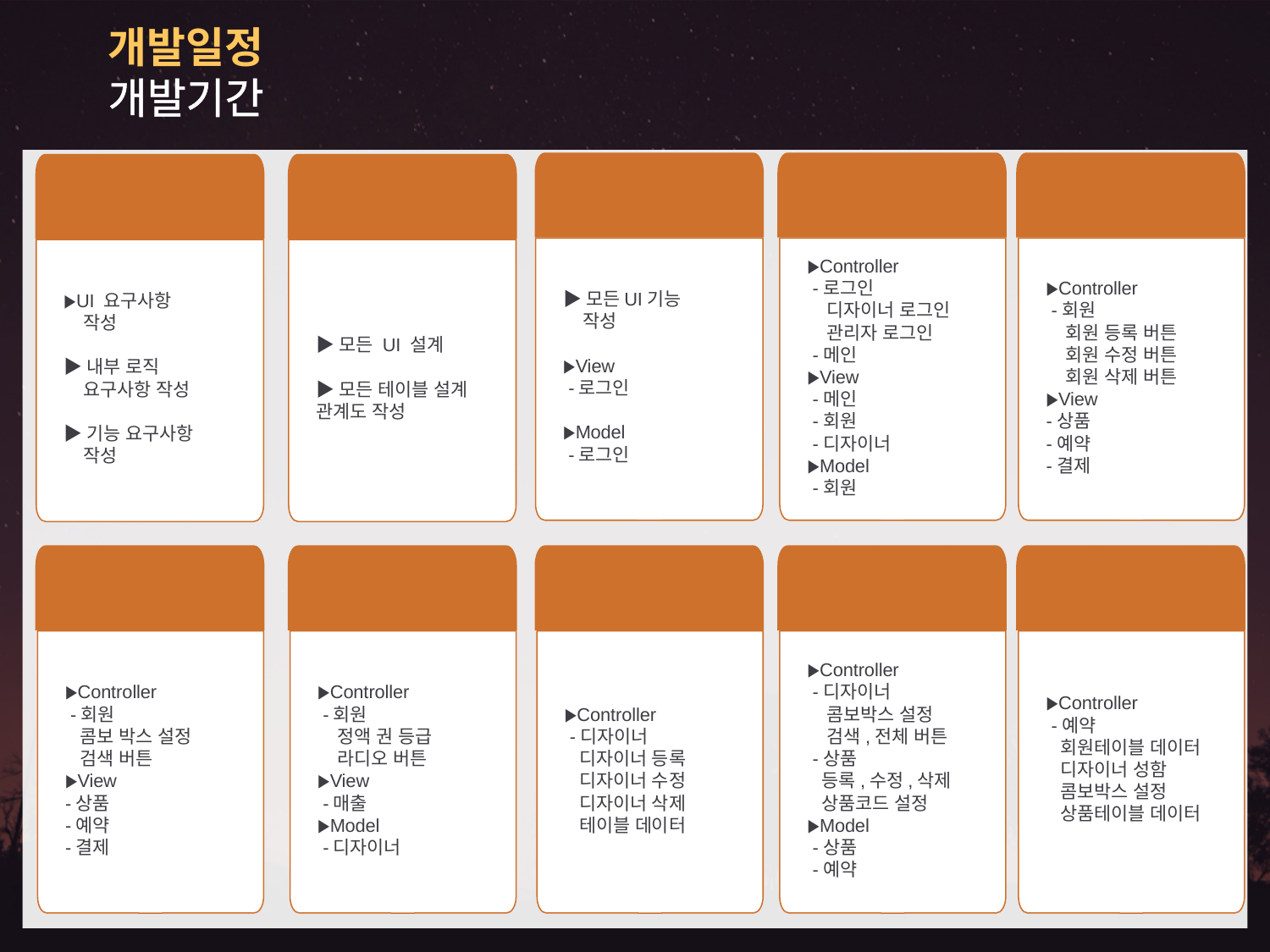

개발일정
개발기간

5/15
▶모든UI기능
   작성

▶View
 -로그인

▶Model
 -로그인
5/16
▶Controller
 -로그인
   디자이너 로그인
   관리자 로그인
 -메인
▶View
 -메인
 -회원
 -디자이너
▶Model
 -회원
5/17
▶Controller
 -회원
   회원 등록 버튼
   회원 수정 버튼
   회원 삭제 버튼
▶View
-상품
-예약
-결제
5/7~5/12
▶UI 요구사항
   작성

▶내부 로직
   요구사항 작성

▶기능 요구사항
   작성
5/12~5/14
▶모든 UI 설계

▶모든 테이블 설계 관계도 작성
5/18
▶Controller
 -회원
  콤보 박스 설정
  검색 버튼
▶View
-상품
-예약
-결제
5/19
▶Controller
 -회원
   정액 권 등급
   라디오 버튼
▶View
 -매출
▶Model
 -디자이너
5/20
▶Controller
 -디자이너
  디자이너 등록
  디자이너 수정
  디자이너 삭제
  테이블 데이터
5/21
▶Controller
 -디자이너
   콤보박스 설정
   검색,전체 버튼
 -상품
  등록,수정,삭제
  상품코드 설정
▶Model
 -상품
 -예약
5/22
▶Controller
 -예약
  회원테이블 데이터
  디자이너 성함
  콤보박스 설정
  상품테이블 데이터